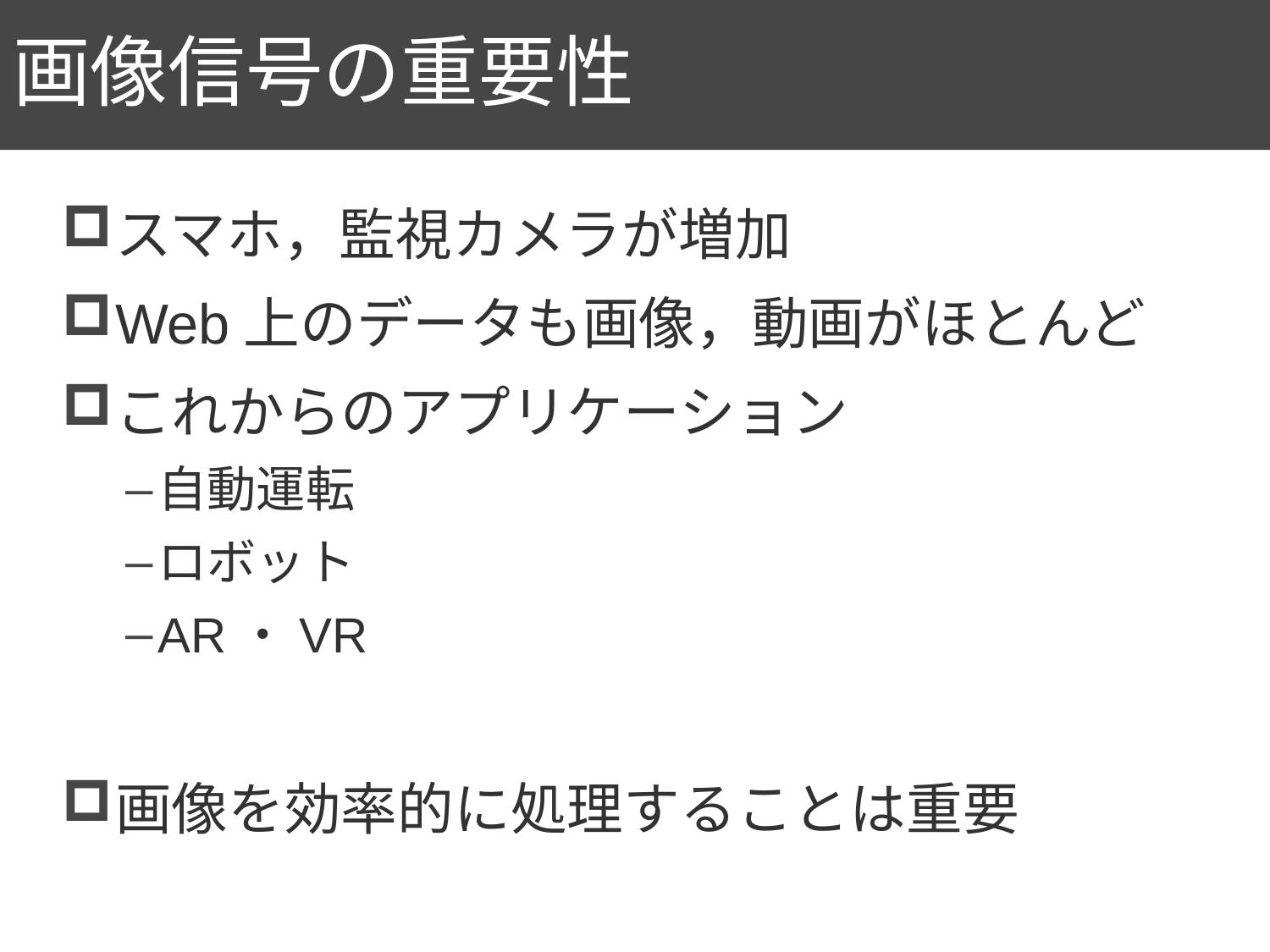

# 画像信号の重要性
25
スマホ，監視カメラが増加
Web上のデータも画像，動画がほとんど
これからのアプリケーション
自動運転
ロボット
AR・VR

画像を効率的に処理することは重要